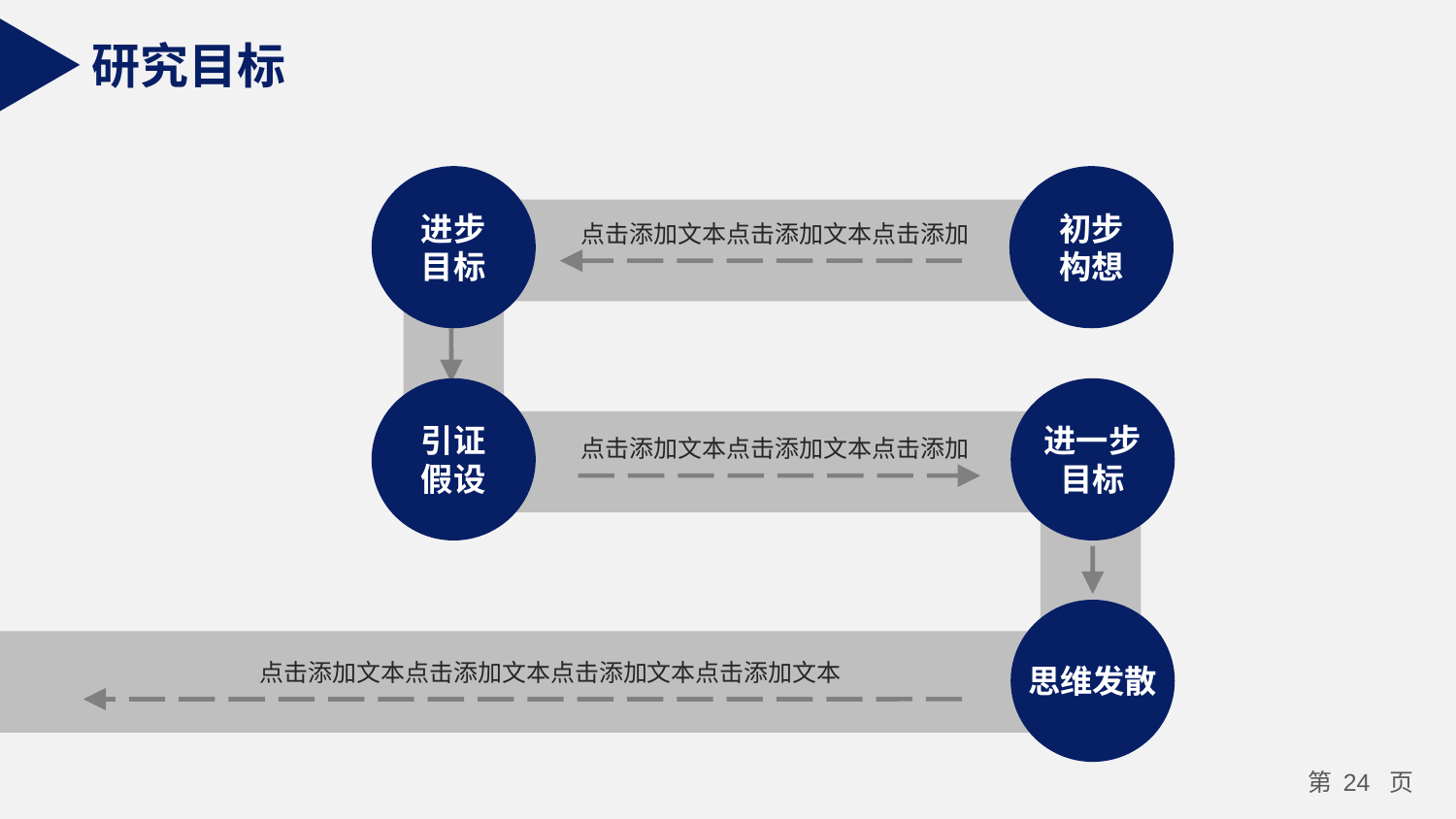

研究目标

进步
目标
初步
构想

点击添加文本点击添加文本点击添加

引证
假设
进一步
目标

点击添加文本点击添加文本点击添加

思维发散

点击添加文本点击添加文本点击添加文本点击添加文本